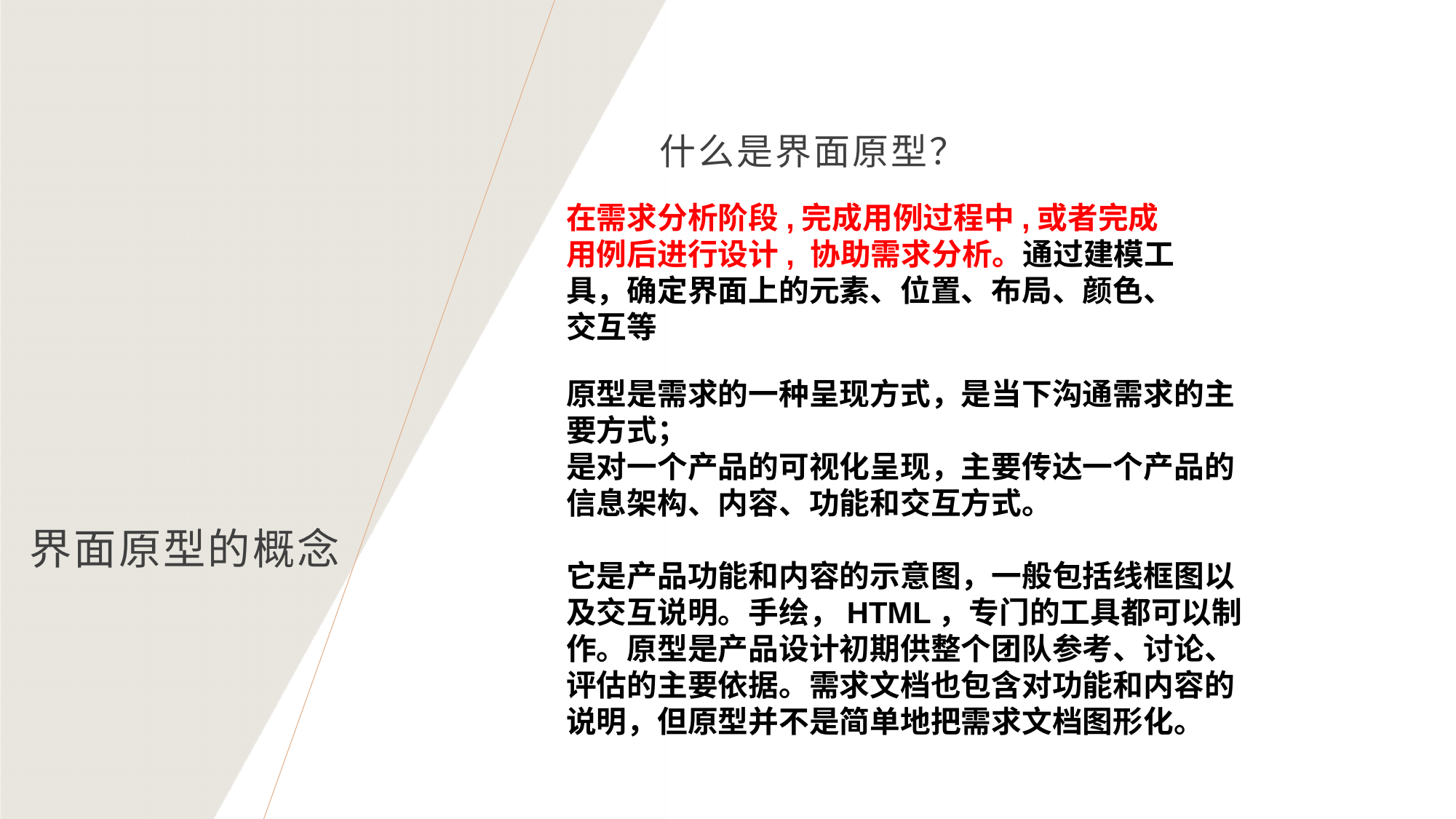

# 什么是界面原型？
在需求分析阶段,完成用例过程中,或者完成用例后进行设计, 协助需求分析。通过建模工具，确定界面上的元素、位置、布局、颜色、交互等
原型是需求的一种呈现方式，是当下沟通需求的主要方式；
是对一个产品的可视化呈现，主要传达一个产品的信息架构、内容、功能和交互方式。

它是产品功能和内容的示意图，一般包括线框图以及交互说明。手绘，HTML，专门的工具都可以制作。原型是产品设计初期供整个团队参考、讨论、评估的主要依据。需求文档也包含对功能和内容的说明，但原型并不是简单地把需求文档图形化。

界面原型的概念
11